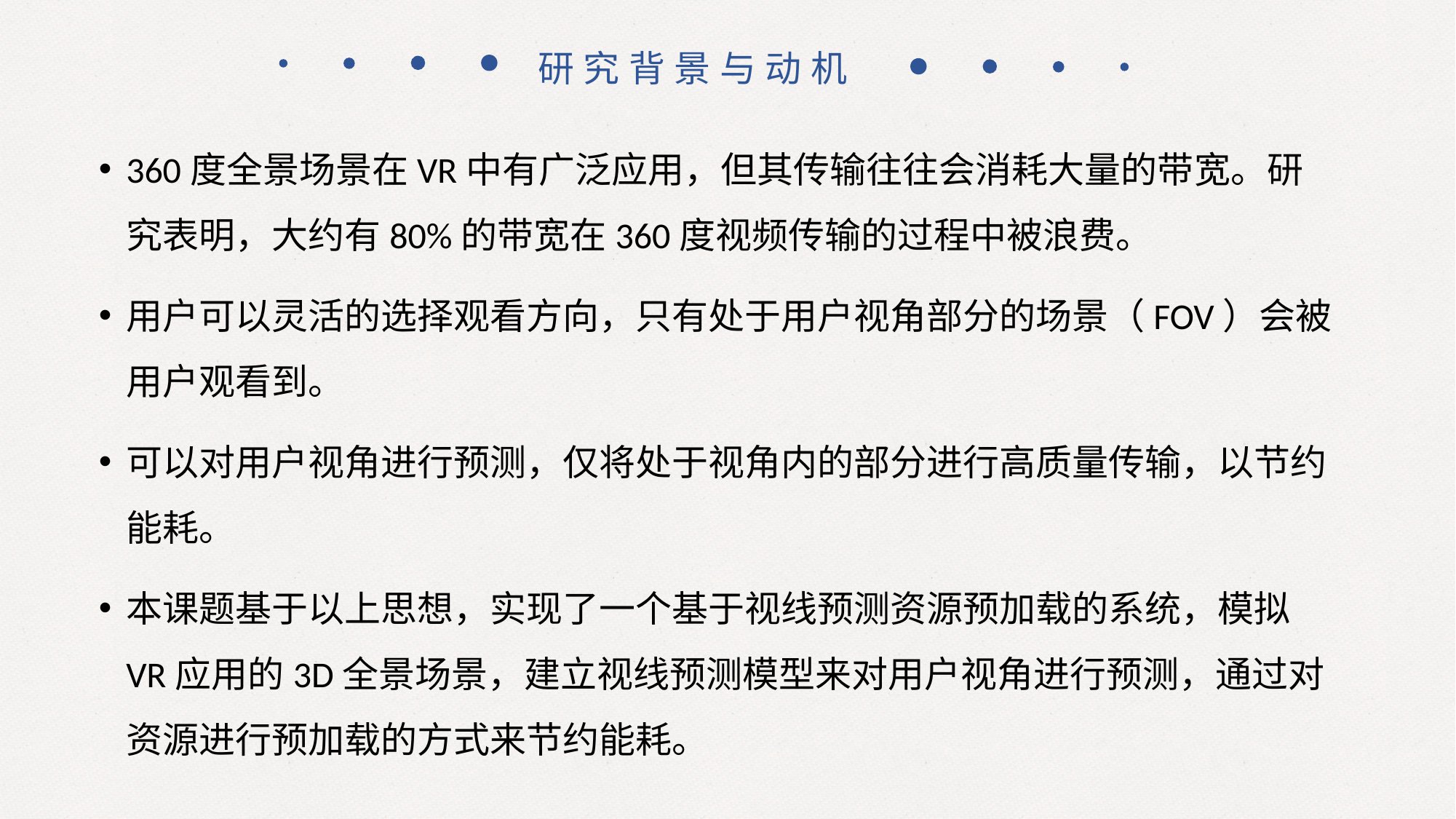

研究背景与动机

360度全景场景在VR中有广泛应用，但其传输往往会消耗大量的带宽。研究表明，大约有80%的带宽在360度视频传输的过程中被浪费。
用户可以灵活的选择观看方向，只有处于用户视角部分的场景（FOV）会被用户观看到。
可以对用户视角进行预测，仅将处于视角内的部分进行高质量传输，以节约能耗。
本课题基于以上思想，实现了一个基于视线预测资源预加载的系统，模拟VR应用的3D全景场景，建立视线预测模型来对用户视角进行预测，通过对资源进行预加载的方式来节约能耗。